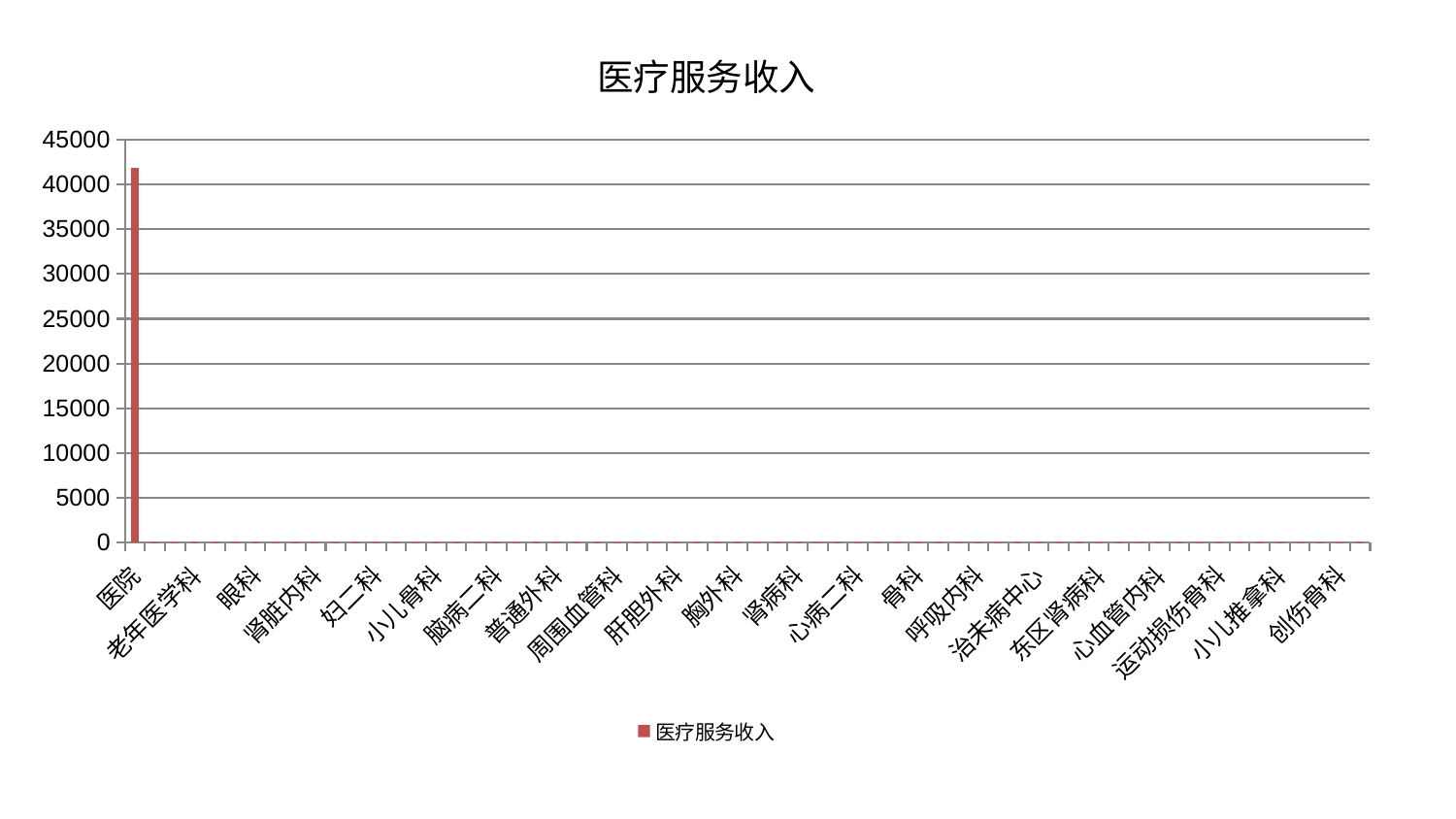

### Chart: 医疗服务收入

| Category | 医疗服务收入 |
|---|---|
| 医院 | 41850.8 |
| 神经内科 | 0.9991730614408554 |
| 乳腺甲状腺外科 | 0.933057742513415 |
| 老年医学科 | 0.9176784607621167 |
| 肝病科 | 0.9042381494351912 |
| 妇科妇二科合并 | 0.8733852756804632 |
| 眼科 | 0.8640343983683445 |
| 推拿科 | 0.8634592819662177 |
| 内分泌科 | 0.8426105811620288 |
| 肾脏内科 | 0.8229029229821869 |
| 妇科 | 0.8162874499777786 |
| 消化内科 | 0.7925049180391182 |
| 妇二科 | 0.7923959869903969 |
| 美容皮肤科 | 0.786988715480623 |
| 血液科 | 0.7760028125013643 |
| 小儿骨科 | 0.7653288852324434 |
| 脾胃科消化科合并 | 0.762871919845864 |
| 泌尿外科 | 0.7431217528513316 |
| 脑病二科 | 0.7394654996100818 |
| 儿科 | 0.7268621145024028 |
| 西区重症医学科 | 0.6993000087438876 |
| 普通外科 | 0.6952755453156374 |
| 风湿病科 | 0.682036910591687 |
| 康复科 | 0.6772666956949231 |
| 周围血管科 | 0.6571051920252646 |
| 东区重症医学科 | 0.6548290166049979 |
| 口腔科 | 0.6542849812757912 |
| 肝胆外科 | 0.6492136516420732 |
| 肛肠科 | 0.6331320769774373 |
| 皮肤科 | 0.6329599609960896 |
| 胸外科 | 0.6254605122718748 |
| 重症医学科 | 0.6026024575957933 |
| 中医经典科 | 0.5341710124373122 |
| 肾病科 | 0.5257306439345111 |
| 神经外科 | 0.5255014814766084 |
| 肿瘤内科 | 0.5110901360973337 |
| 心病二科 | 0.4804260735893462 |
| 产科 | 0.4751760981465154 |
| 显微骨科 | 0.47514462231962296 |
| 骨科 | 0.46326712583506535 |
| 心病三科 | 0.4566858490325587 |
| 身心医学科 | 0.39191108757135695 |
| 呼吸内科 | 0.38647034070590913 |
| 脾胃病科 | 0.33300822351999293 |
| 中医外治中心 | 0.3239522494063496 |
| 治未病中心 | 0.3047577096144345 |
| 脑病三科 | 0.29395838760394066 |
| 脑病一科 | 0.28109113526971896 |
| 东区肾病科 | 0.24999722642132238 |
| 脊柱骨科 | 0.23941583891138096 |
| 男科 | 0.22162697273631116 |
| 心血管内科 | 0.22037374550804234 |
| 心病四科 | 0.2193552652048496 |
| 关节骨科 | 0.19184236294126555 |
| 运动损伤骨科 | 0.19006494550375264 |
| 综合内科 | 0.17313716457551953 |
| 微创骨科 | 0.1604795896736635 |
| 小儿推拿科 | 0.11471049711096537 |
| 心病一科 | 0.10489536130877064 |
| 针灸科 | 0.10450111918163274 |
| 创伤骨科 | 0.08855091300974505 |
| 耳鼻喉科 | 0.03281968743398589 |
223